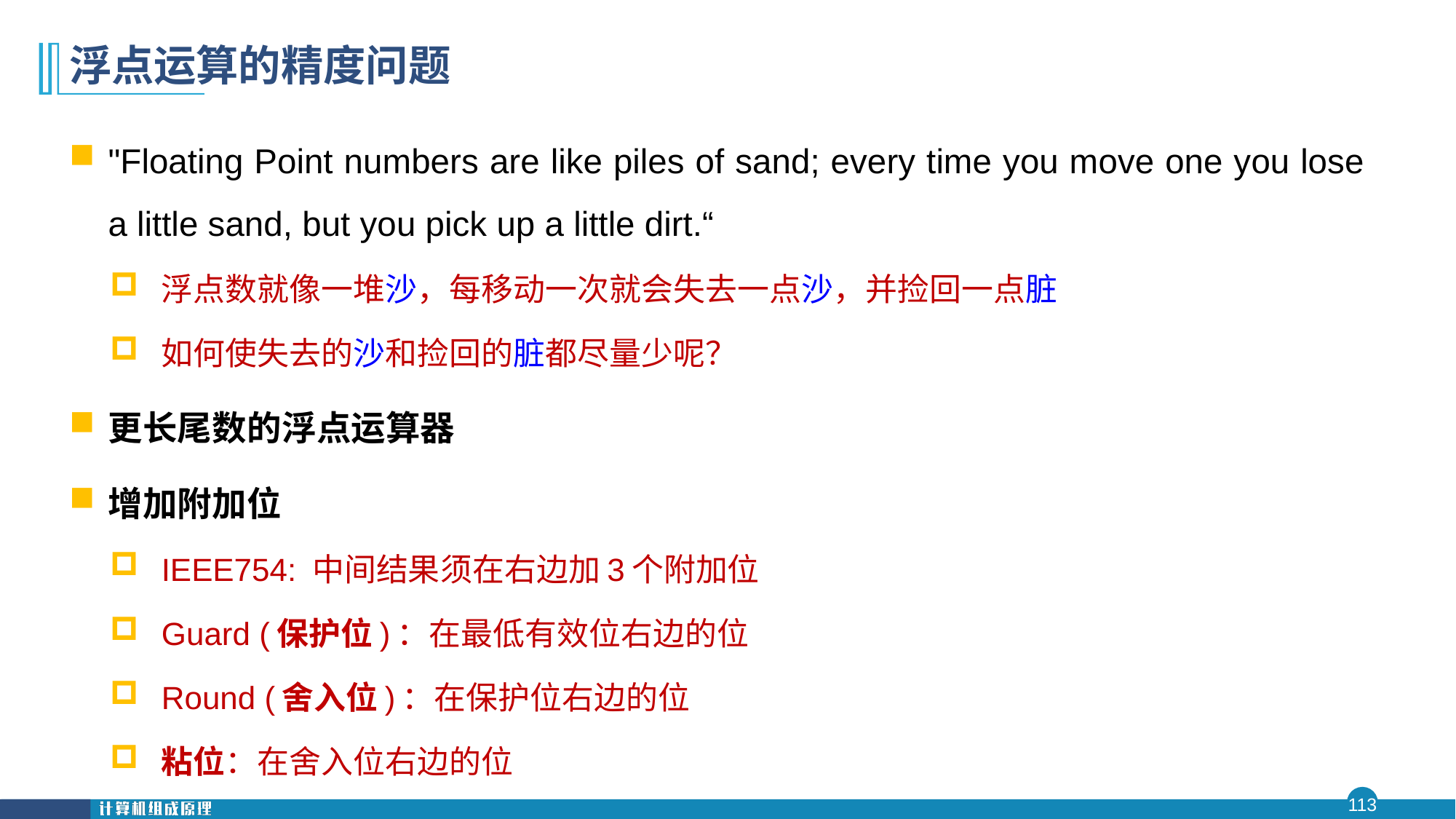

# 浮点运算的精度问题
"Floating Point numbers are like piles of sand; every time you move one you lose a little sand, but you pick up a little dirt.“
浮点数就像一堆沙，每移动一次就会失去一点沙，并捡回一点脏
如何使失去的沙和捡回的脏都尽量少呢？
更长尾数的浮点运算器
增加附加位
IEEE754: 中间结果须在右边加3个附加位
Guard (保护位)：在最低有效位右边的位
Round (舍入位)：在保护位右边的位
粘位：在舍入位右边的位